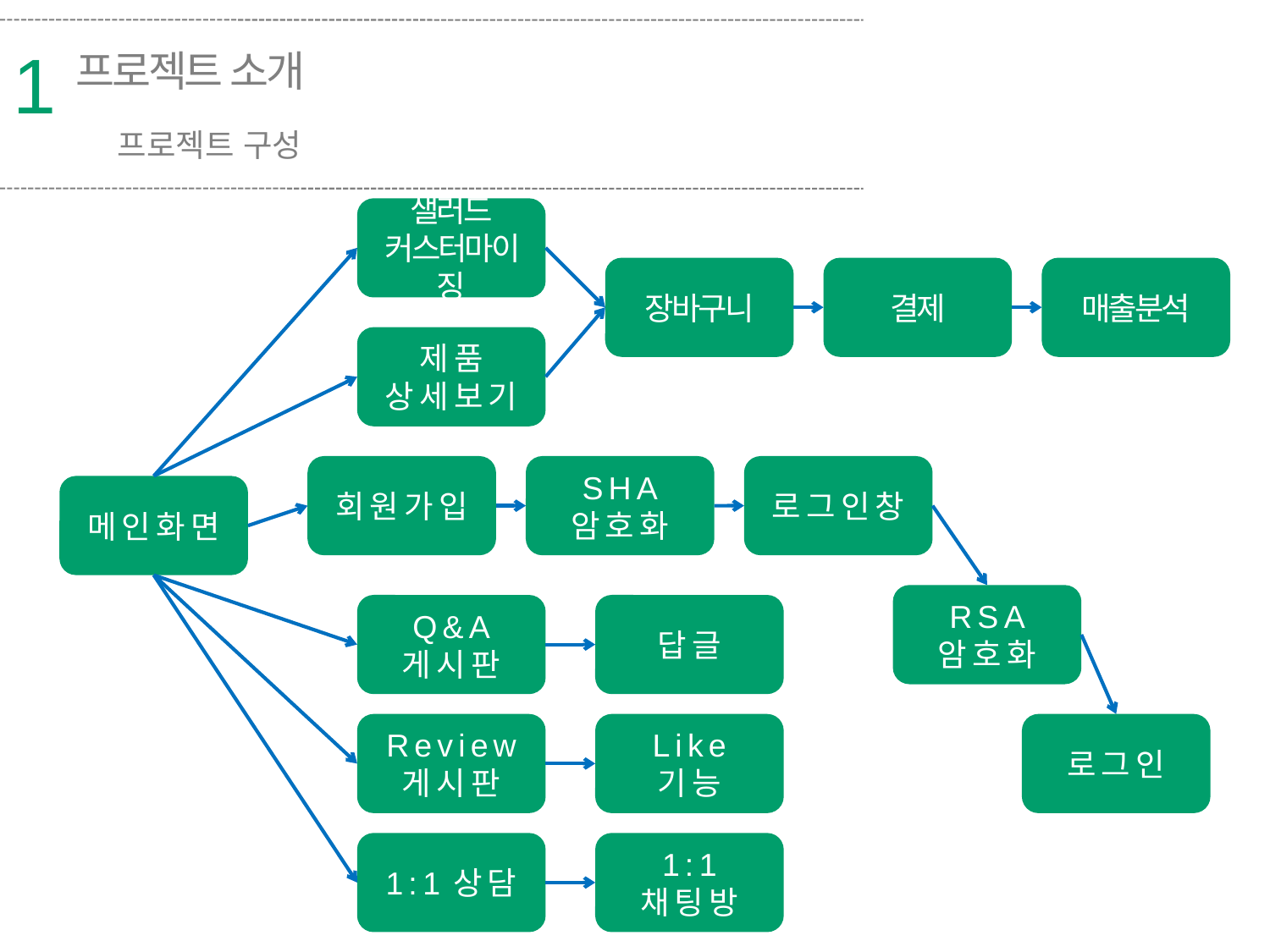

1
프로젝트 소개
프로젝트 구성
샐러드
커스터마이징
장바구니
결제
매출분석
제품
상세보기
회원가입
SHA
암호화
로그인창
메인화면
RSA
암호화
Q&A
게시판
답글
Review
게시판
Like
기능
로그인
1:1상담
1:1
채팅방